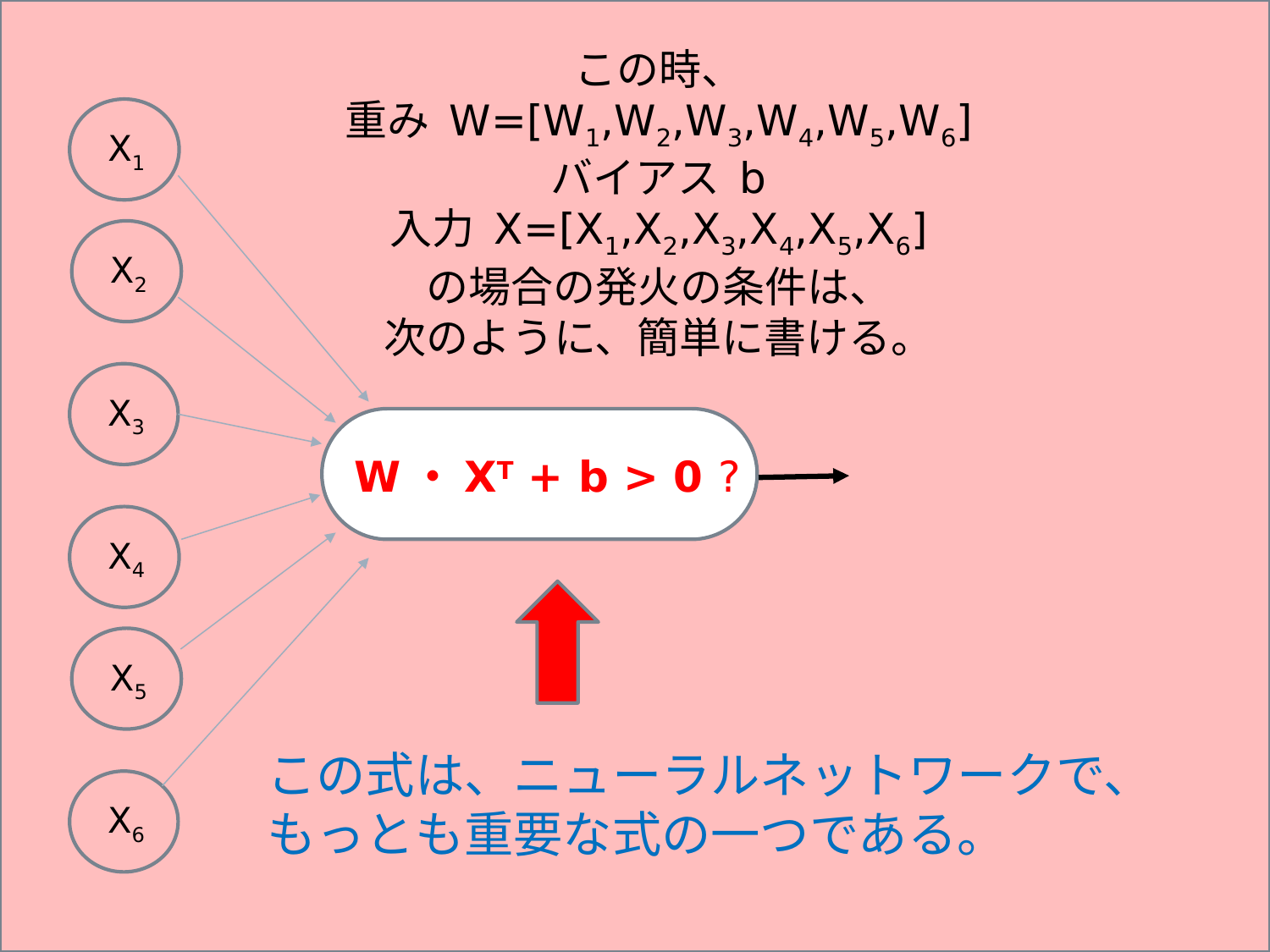

この時、
重み W=[W1,W2,W3,W4,W5,W6]
バイアス b
入力 X=[X1,X2,X3,X4,X5,X6]
の場合の発火の条件は、
次のように、簡単に書ける。

X1

X2

X3

W・XT + b > 0 ?

X4

X5
この式は、ニューラルネットワークで、
もっとも重要な式の一つである。

X6